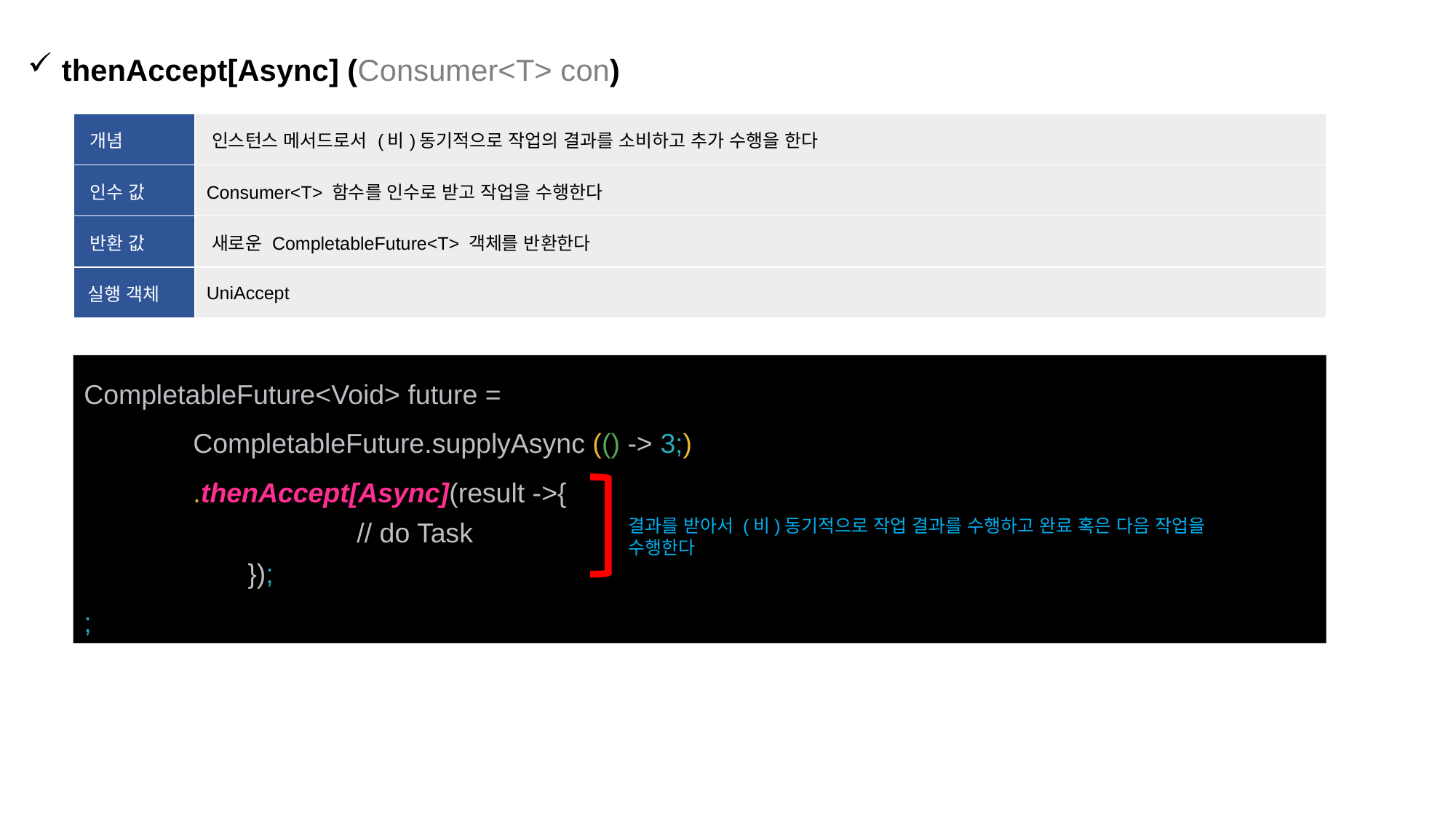

thenAccept[Async] (Consumer<T> con)
| 개념 | 인스턴스 메서드로서 (비)동기적으로 작업의 결과를 소비하고 추가 수행을 한다 |
| --- | --- |
| 인수 값 | Consumer<T> 함수를 인수로 받고 작업을 수행한다 |
| 반환 값 | 새로운 CompletableFuture<T> 객체를 반환한다 |
| 실행 객체 | UniAccept |
CompletableFuture<Void> future =
	CompletableFuture.supplyAsync (() -> 3;)
	.thenAccept[Async](result ->{
  		// do Task
	});
;

결과를 받아서 (비)동기적으로 작업 결과를 수행하고 완료 혹은 다음 작업을 수행한다